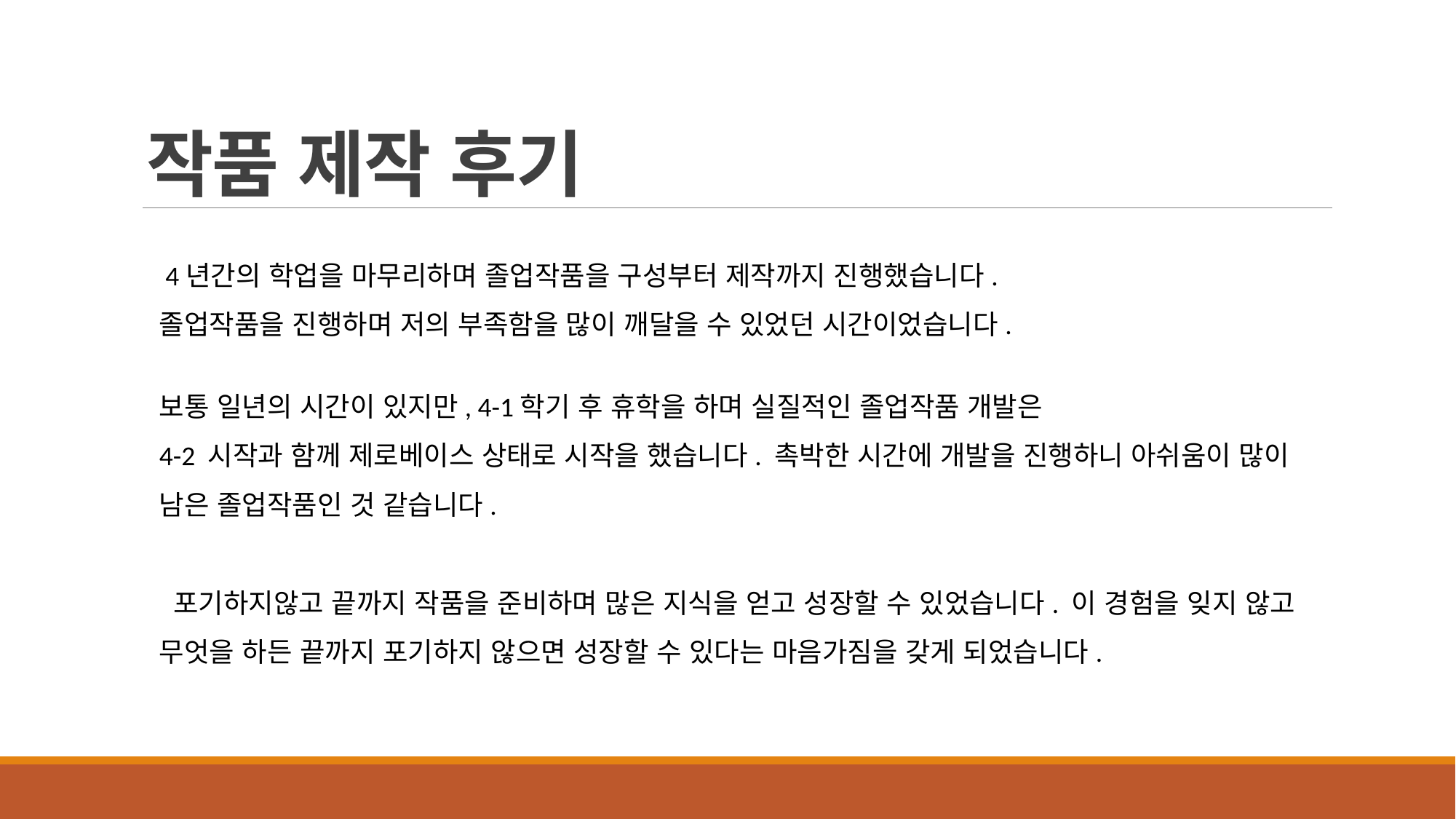

# 작품 제작 후기
 4년간의 학업을 마무리하며 졸업작품을 구성부터 제작까지 진행했습니다.
졸업작품을 진행하며 저의 부족함을 많이 깨달을 수 있었던 시간이었습니다.

보통 일년의 시간이 있지만, 4-1학기 후 휴학을 하며 실질적인 졸업작품 개발은
4-2 시작과 함께 제로베이스 상태로 시작을 했습니다. 촉박한 시간에 개발을 진행하니 아쉬움이 많이 남은 졸업작품인 것 같습니다.

 포기하지않고 끝까지 작품을 준비하며 많은 지식을 얻고 성장할 수 있었습니다. 이 경험을 잊지 않고 무엇을 하든 끝까지 포기하지 않으면 성장할 수 있다는 마음가짐을 갖게 되었습니다.